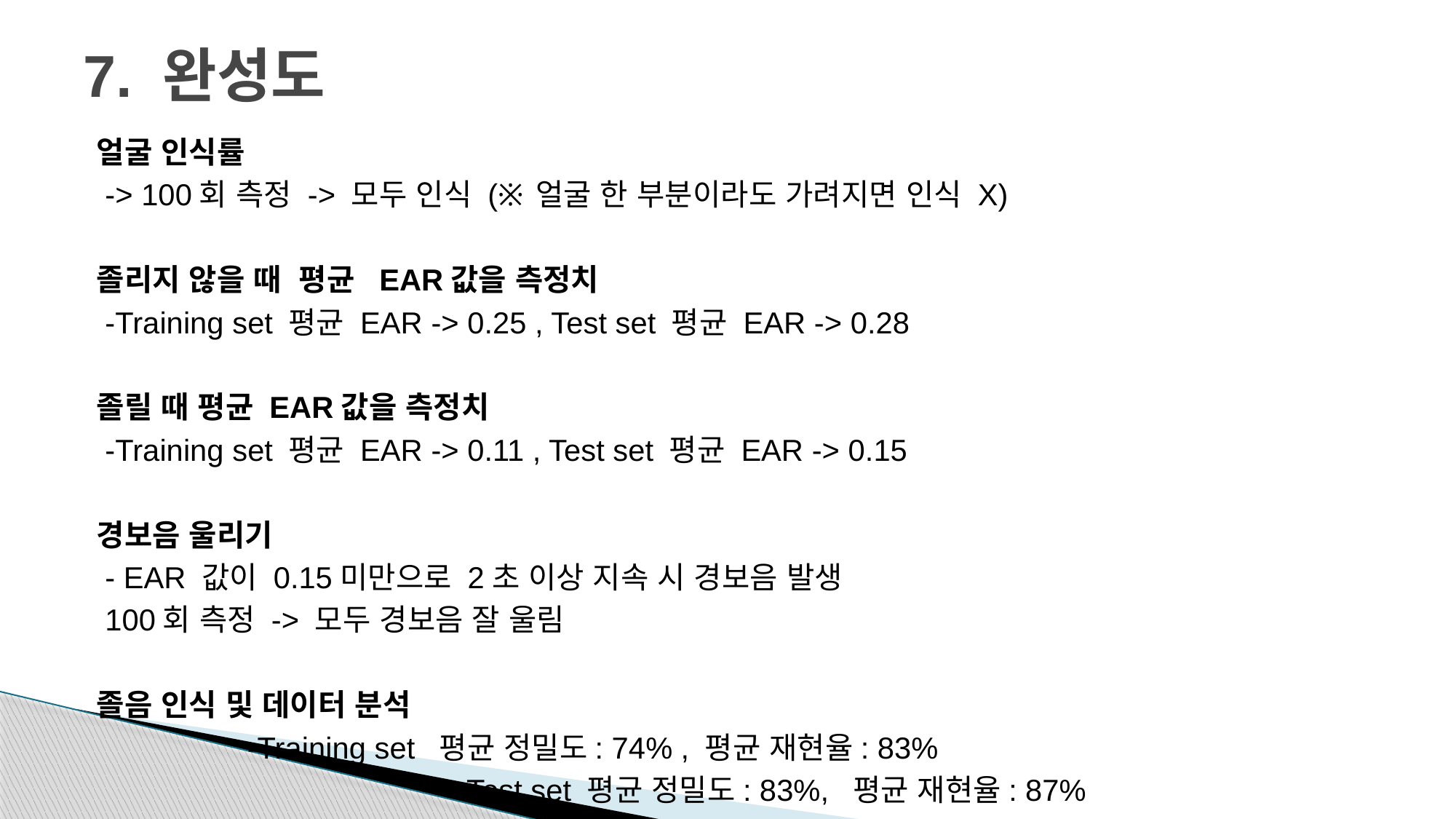

# 7. 완성도
얼굴 인식률
 -> 100회 측정 -> 모두 인식 (※얼굴 한 부분이라도 가려지면 인식 X)

졸리지 않을 때  평균  EAR값을 측정치
 -Training set 평균 EAR -> 0.25 , Test set 평균 EAR -> 0.28

졸릴 때 평균 EAR값을 측정치
 -Training set 평균 EAR -> 0.11 , Test set 평균 EAR -> 0.15

경보음 울리기
 - EAR 값이 0.15미만으로 2초 이상 지속 시 경보음 발생
 100회 측정 -> 모두 경보음 잘 울림

졸음 인식 및 데이터 분석
                  -Training set  평균 정밀도: 74% , 평균 재현율: 83%
                                           -Test set 평균 정밀도: 83%,  평균 재현율: 87%